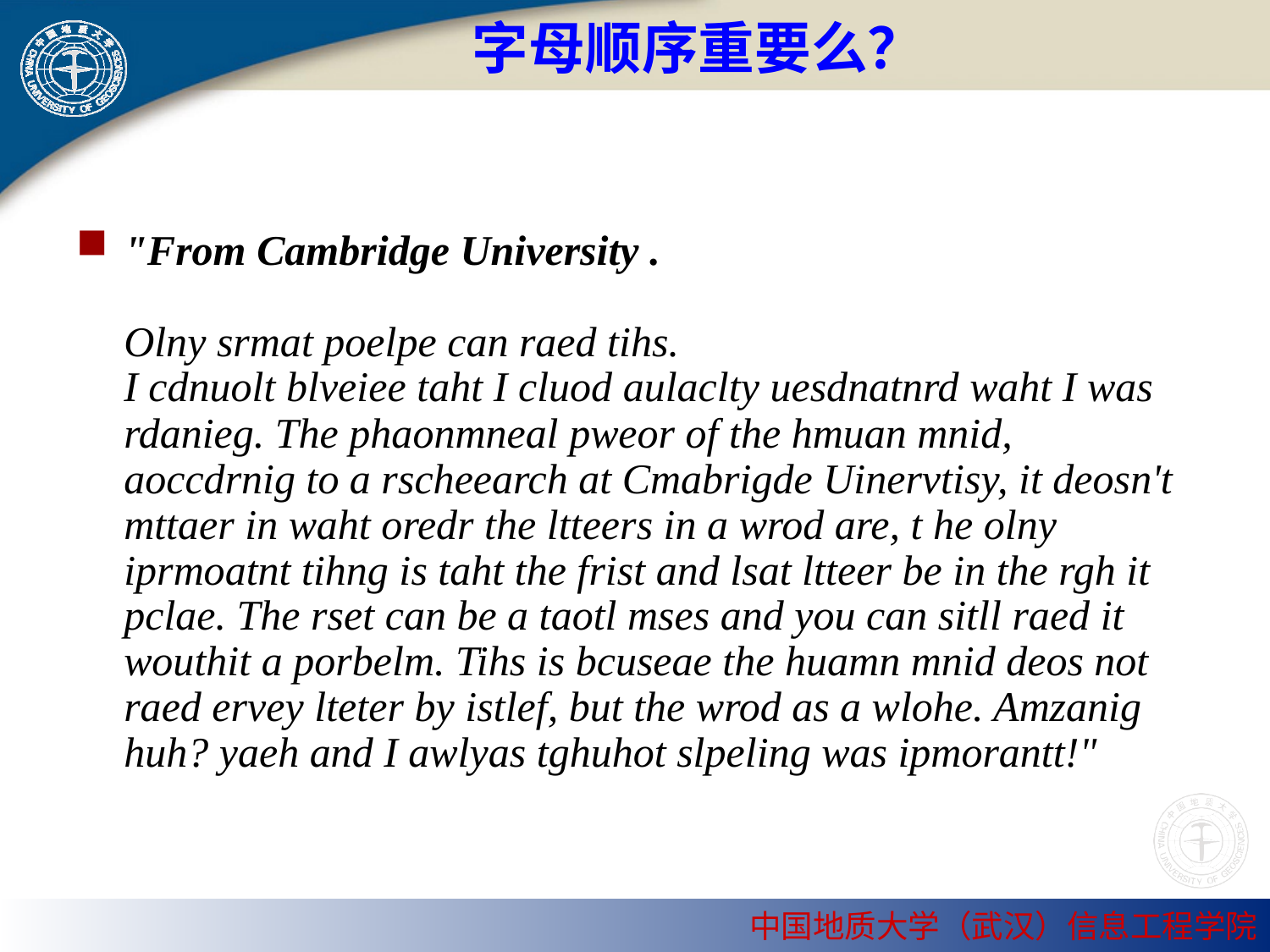

# 字母顺序重要么？
"From Cambridge University .
Olny srmat poelpe can raed tihs.
I cdnuolt blveiee taht I cluod aulaclty uesdnatnrd waht I was rdanieg. The phaonmneal pweor of the hmuan mnid, aoccdrnig to a rscheearch at Cmabrigde Uinervtisy, it deosn't mttaer in waht oredr the ltteers in a wrod are, t he olny iprmoatnt tihng is taht the frist and lsat ltteer be in the rgh it pclae. The rset can be a taotl mses and you can sitll raed it wouthit a porbelm. Tihs is bcuseae the huamn mnid deos not raed ervey lteter by istlef, but the wrod as a wlohe. Amzanig huh? yaeh and I awlyas tghuhot slpeling was ipmorantt!"